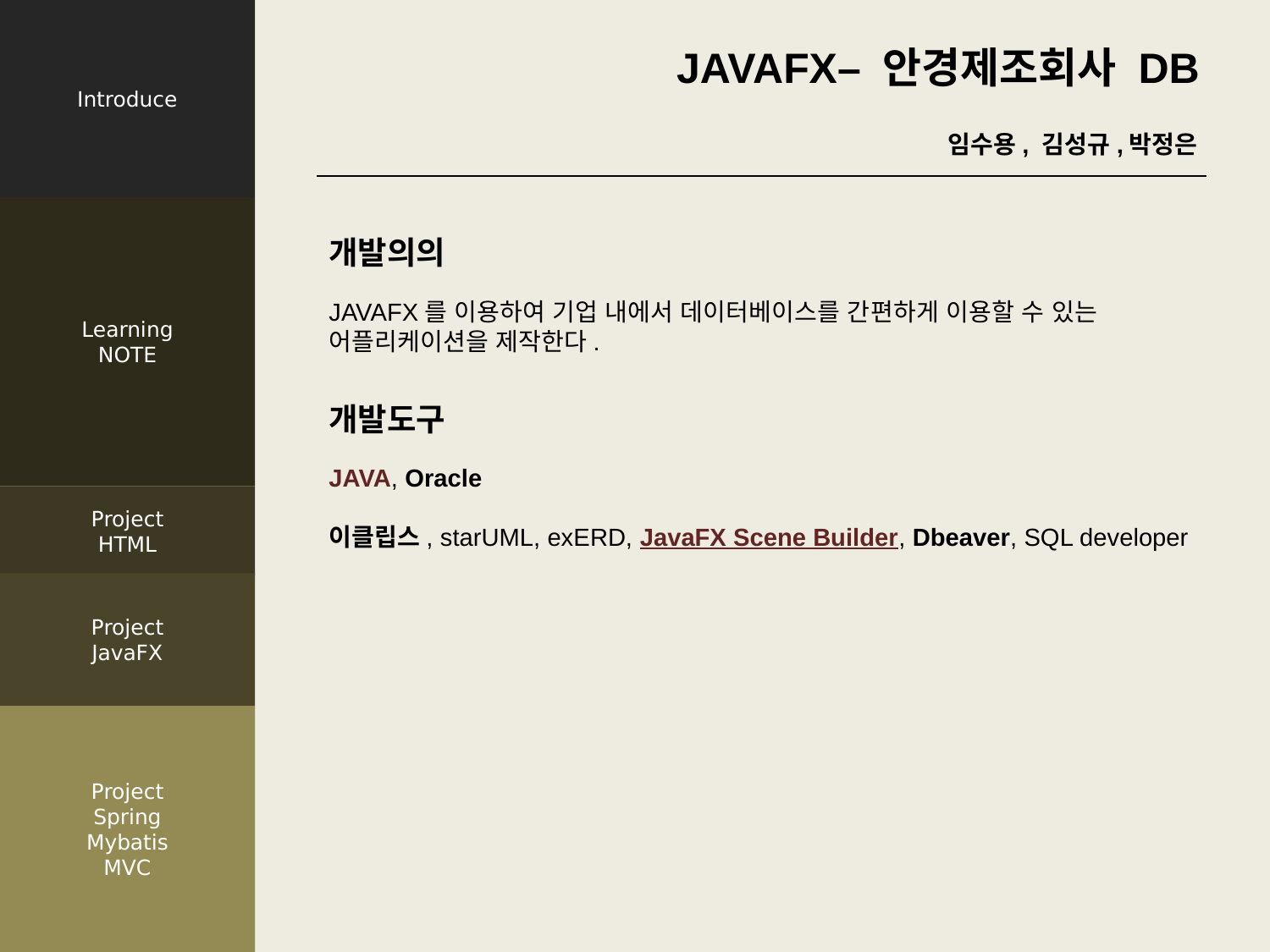

Introduce
Learning
NOTE
Project
HTML
Project
JavaFX
Project
Spring
Mybatis
MVC
JAVAFX– 안경제조회사 DB
임수용, 김성규,박정은
개발의의

JAVAFX를 이용하여 기업 내에서 데이터베이스를 간편하게 이용할 수 있는
어플리케이션을 제작한다.
개발도구

JAVA, Oracle

이클립스, starUML, exERD, JavaFX Scene Builder, Dbeaver, SQL developer